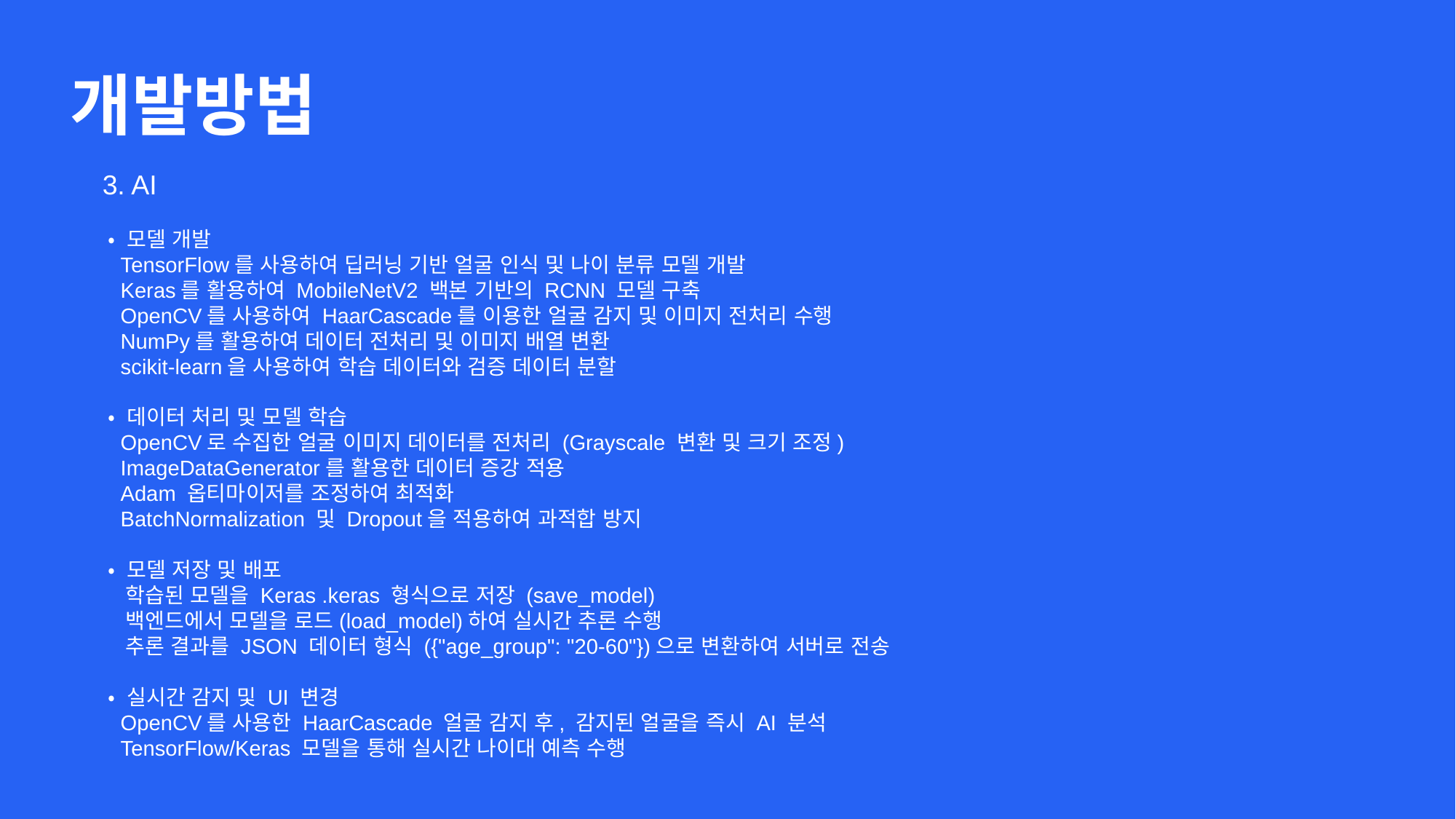

개발방법
3. AI

 • 모델 개발
   TensorFlow를 사용하여 딥러닝 기반 얼굴 인식 및 나이 분류 모델 개발
   Keras를 활용하여 MobileNetV2 백본 기반의 RCNN 모델 구축
   OpenCV를 사용하여 HaarCascade를 이용한 얼굴 감지 및 이미지 전처리 수행
   NumPy를 활용하여 데이터 전처리 및 이미지 배열 변환
   scikit-learn을 사용하여 학습 데이터와 검증 데이터 분할

 • 데이터 처리 및 모델 학습
   OpenCV로 수집한 얼굴 이미지 데이터를 전처리 (Grayscale 변환 및 크기 조정)
   ImageDataGenerator를 활용한 데이터 증강 적용
   Adam 옵티마이저를 조정하여 최적화
   BatchNormalization 및 Dropout을 적용하여 과적합 방지

 • 모델 저장 및 배포
   학습된 모델을 Keras .keras 형식으로 저장 (save_model)
   백엔드에서 모델을 로드(load_model)하여 실시간 추론 수행
   추론 결과를 JSON 데이터 형식 ({"age_group": "20-60"})으로 변환하여 서버로 전송

 • 실시간 감지 및 UI 변경
   OpenCV를 사용한 HaarCascade 얼굴 감지 후, 감지된 얼굴을 즉시 AI 분석
   TensorFlow/Keras 모델을 통해 실시간 나이대 예측 수행